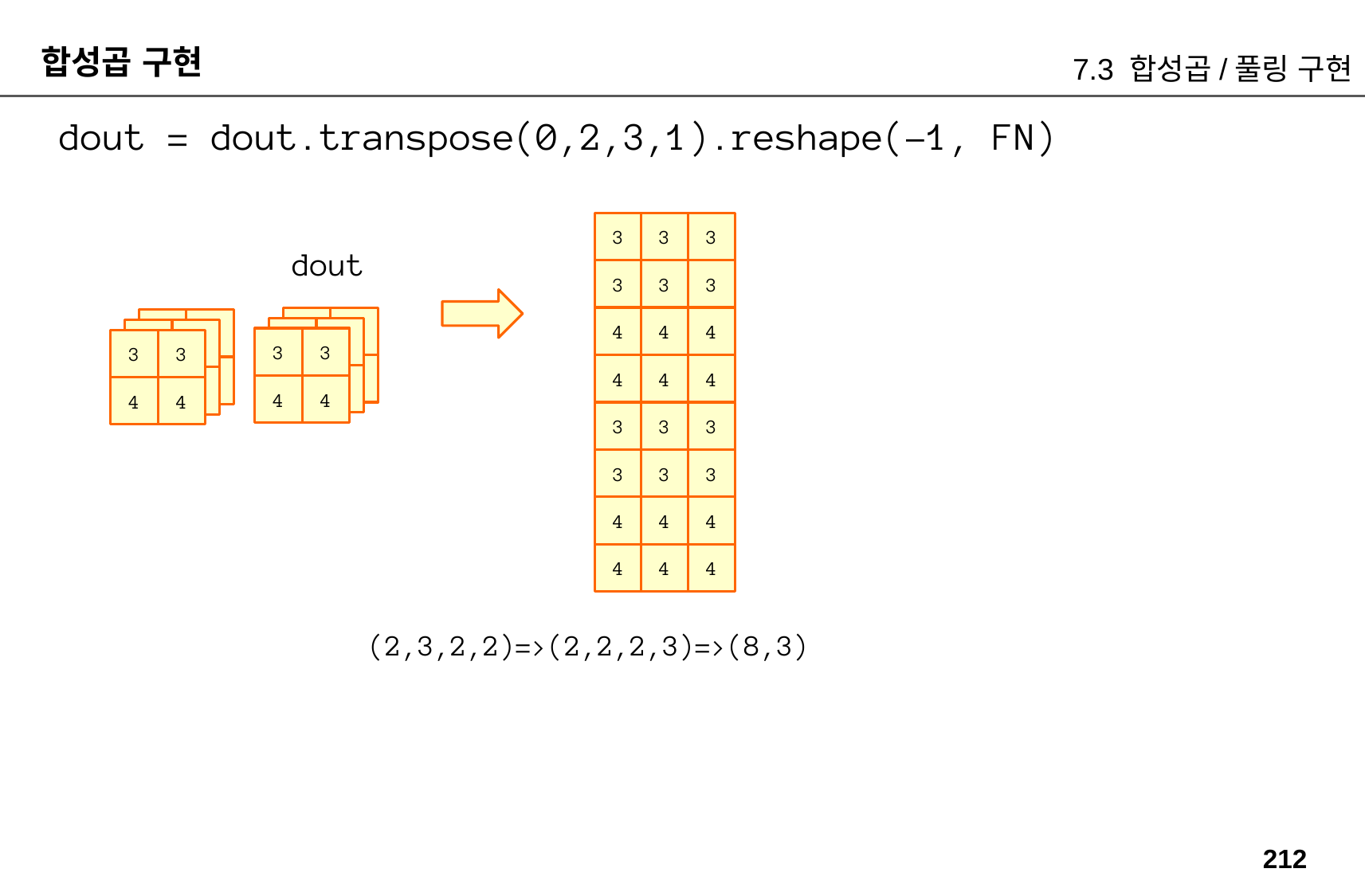

합성곱 구현
7.3 합성곱/풀링 구현
dout = dout.transpose(0,2,3,1).reshape(-1, FN)

3
3
4
4
3
3
4
4
3
3
4
4
3
3
4
4
3
3
4
4
3
3
4
4
dout

3
3
4
4
3
3
4
4
3
3
4
4
3
3
4
4
3
3
4
4
3
3
4
4
(2,3,2,2)=>(2,2,2,3)=>(8,3)